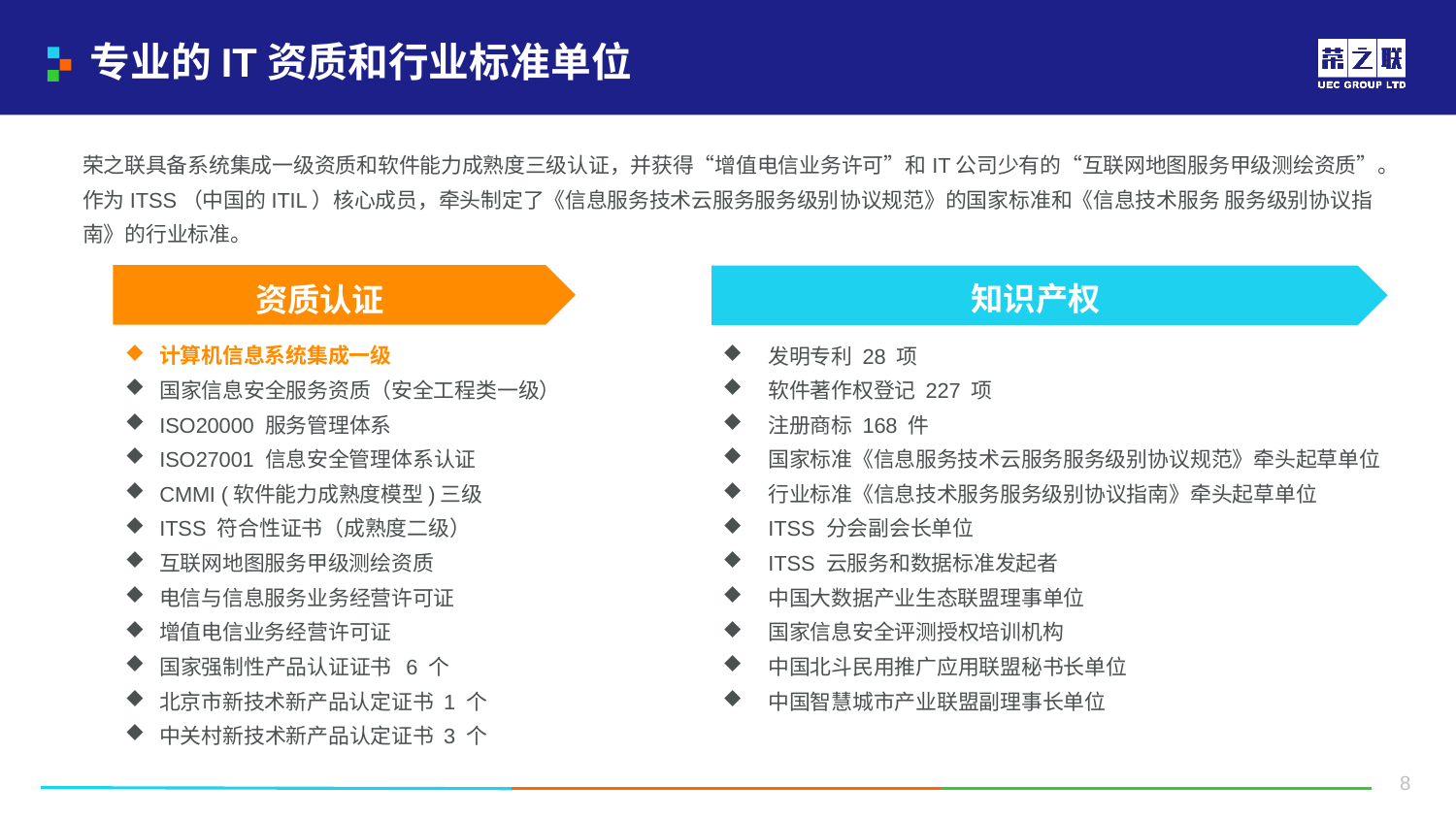

# 专业的IT资质和行业标准单位
荣之联具备系统集成一级资质和软件能力成熟度三级认证，并获得“增值电信业务许可”和IT公司少有的“互联网地图服务甲级测绘资质”。 作为ITSS（中国的ITIL）核心成员，牵头制定了《信息服务技术云服务服务级别协议规范》的国家标准和《信息技术服务 服务级别协议指南》的行业标准。
知识产权
资质认证

计算机信息系统集成一级
国家信息安全服务资质（安全工程类一级）
ISO20000 服务管理体系
ISO27001 信息安全管理体系认证
CMMI (软件能力成熟度模型)三级
ITSS 符合性证书（成熟度二级）
互联网地图服务甲级测绘资质
电信与信息服务业务经营许可证
增值电信业务经营许可证
国家强制性产品认证证书  6 个
北京市新技术新产品认定证书 1 个
中关村新技术新产品认定证书 3 个

发明专利 28 项
软件著作权登记 227 项
注册商标 168 件
国家标准《信息服务技术云服务服务级别协议规范》牵头起草单位
行业标准《信息技术服务服务级别协议指南》牵头起草单位
ITSS 分会副会长单位
ITSS 云服务和数据标准发起者
中国大数据产业生态联盟理事单位
国家信息安全评测授权培训机构
中国北斗民用推广应用联盟秘书长单位
中国智慧城市产业联盟副理事长单位